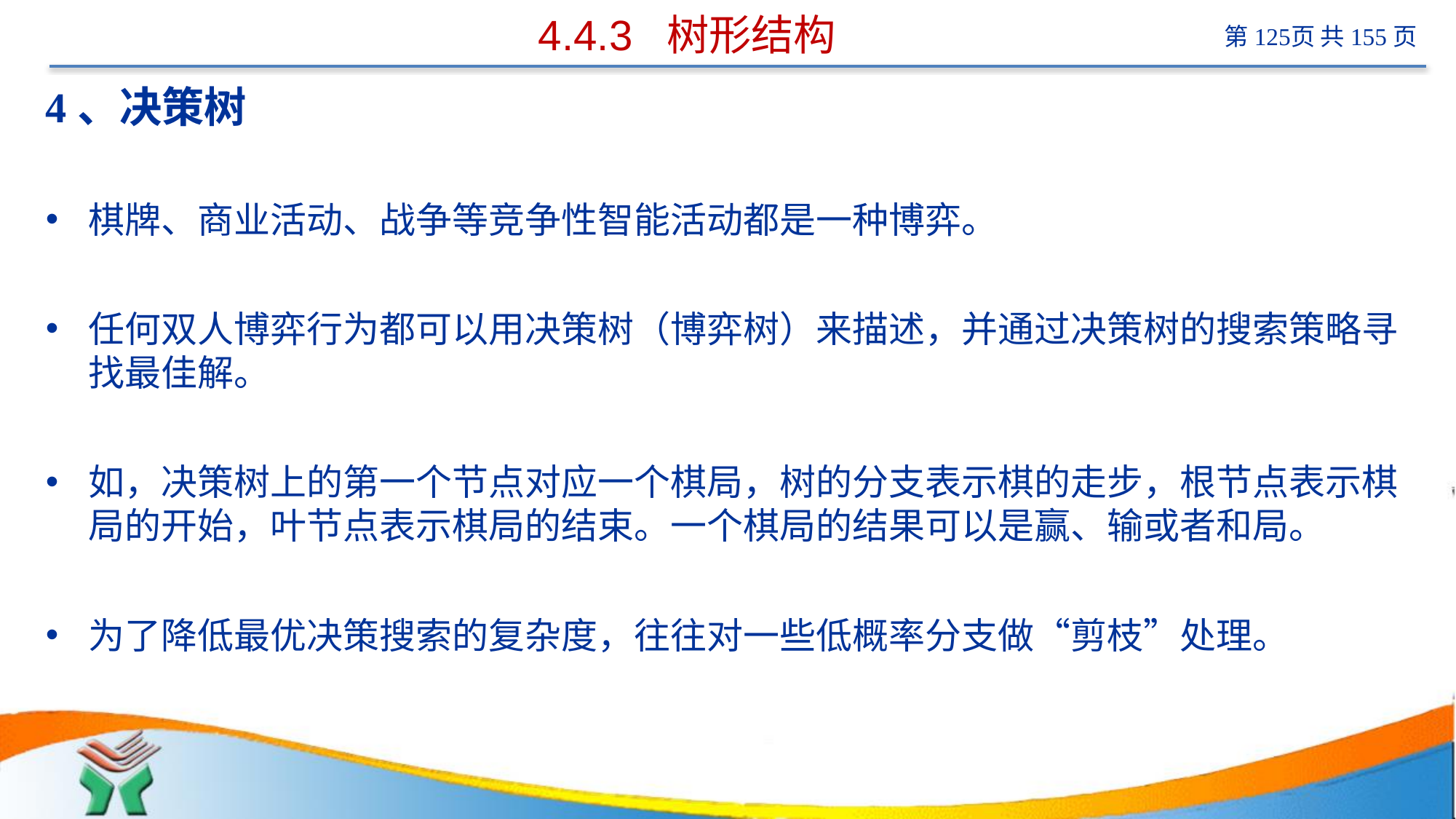

# 4.4.3  树形结构
4、决策树

棋牌、商业活动、战争等竞争性智能活动都是一种博弈。

任何双人博弈行为都可以用决策树（博弈树）来描述，并通过决策树的搜索策略寻找最佳解。

如，决策树上的第一个节点对应一个棋局，树的分支表示棋的走步，根节点表示棋局的开始，叶节点表示棋局的结束。一个棋局的结果可以是赢、输或者和局。

为了降低最优决策搜索的复杂度，往往对一些低概率分支做“剪枝”处理。